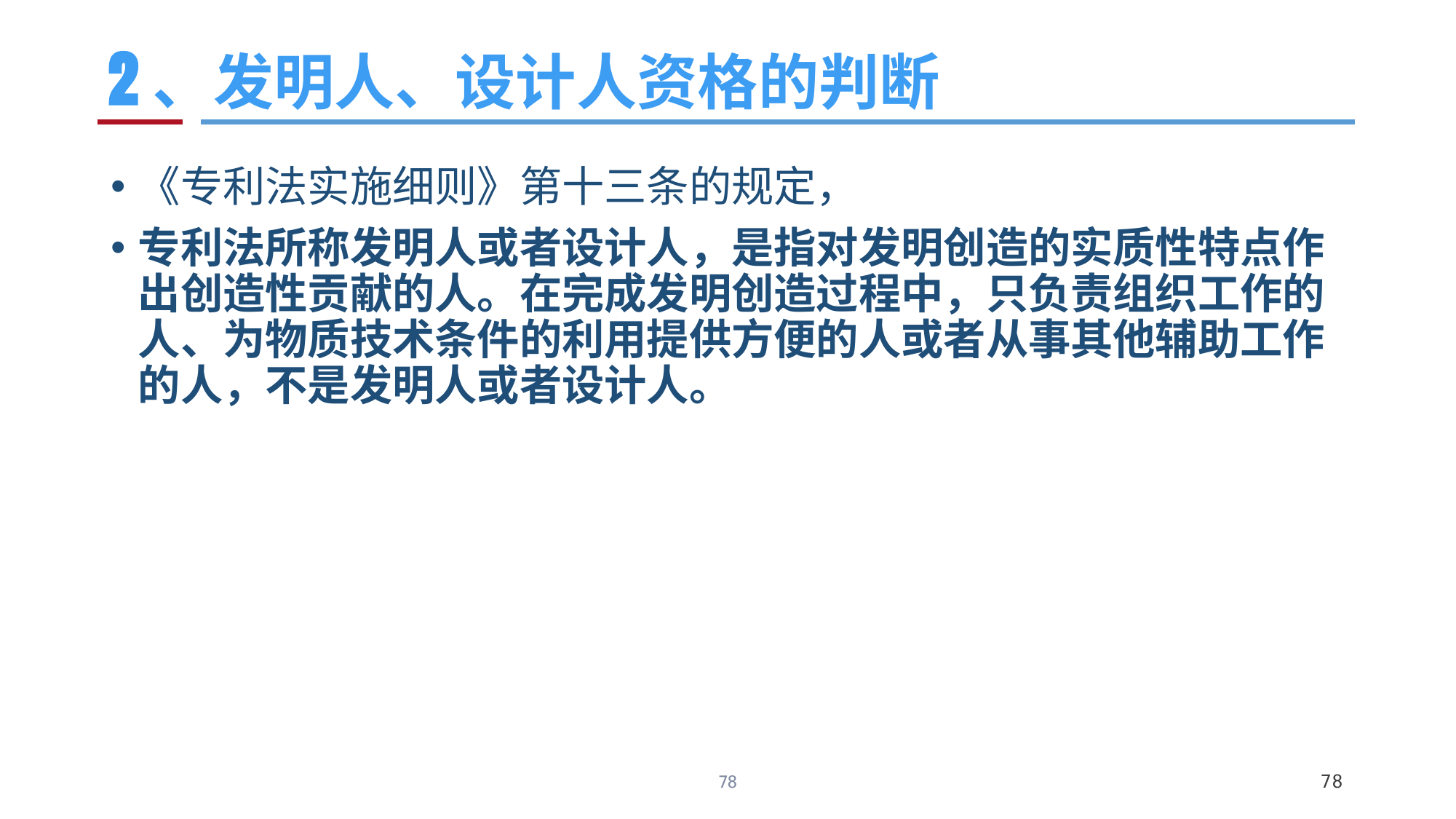

# 2、发明人、设计人资格的判断
《专利法实施细则》第十三条的规定，
专利法所称发明人或者设计人，是指对发明创造的实质性特点作出创造性贡献的人。在完成发明创造过程中，只负责组织工作的人、为物质技术条件的利用提供方便的人或者从事其他辅助工作的人，不是发明人或者设计人。
78
78